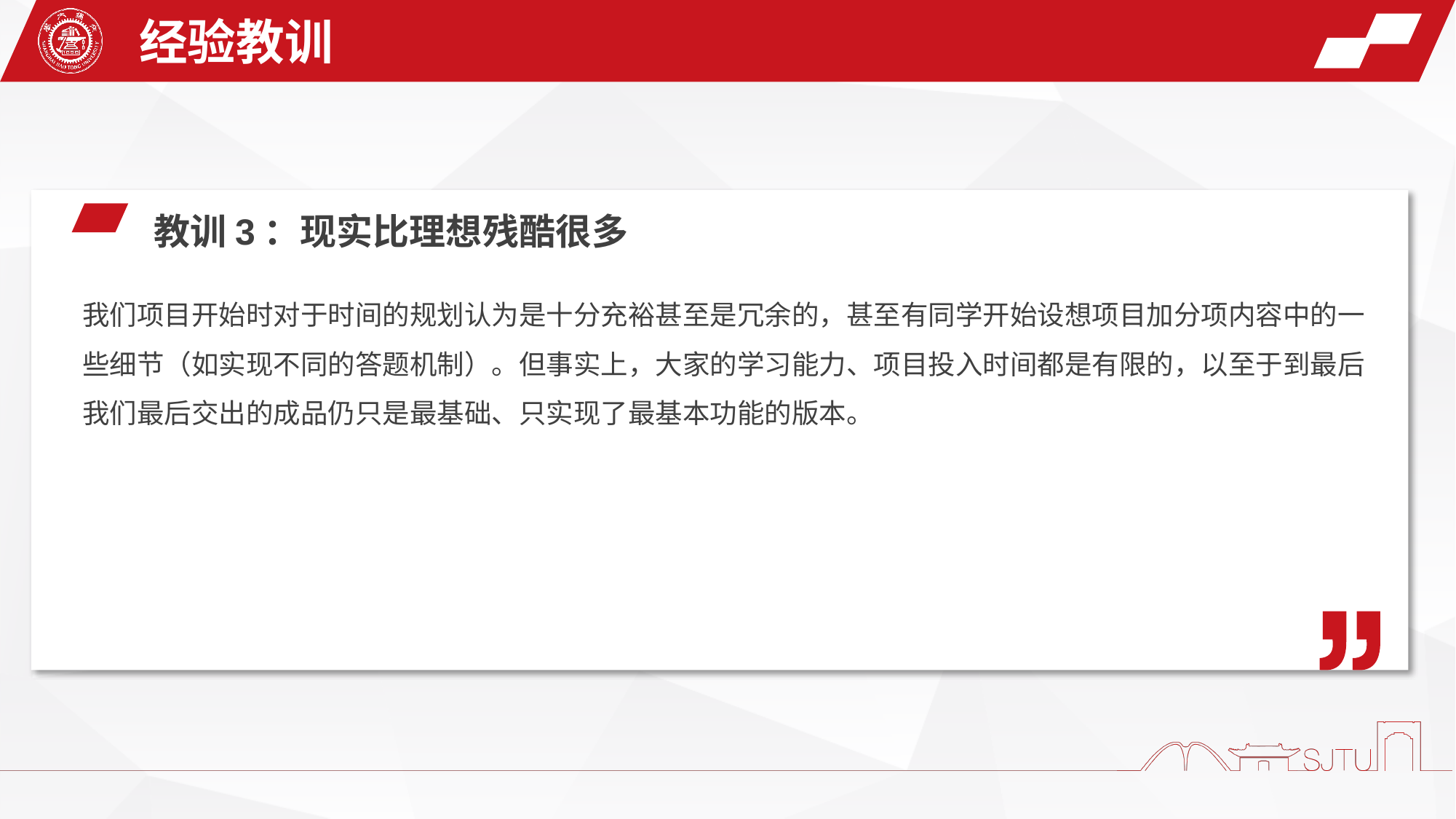

经验教训
教训3：现实比理想残酷很多

我们项目开始时对于时间的规划认为是十分充裕甚至是冗余的，甚至有同学开始设想项目加分项内容中的一些细节（如实现不同的答题机制）。但事实上，大家的学习能力、项目投入时间都是有限的，以至于到最后我们最后交出的成品仍只是最基础、只实现了最基本功能的版本。